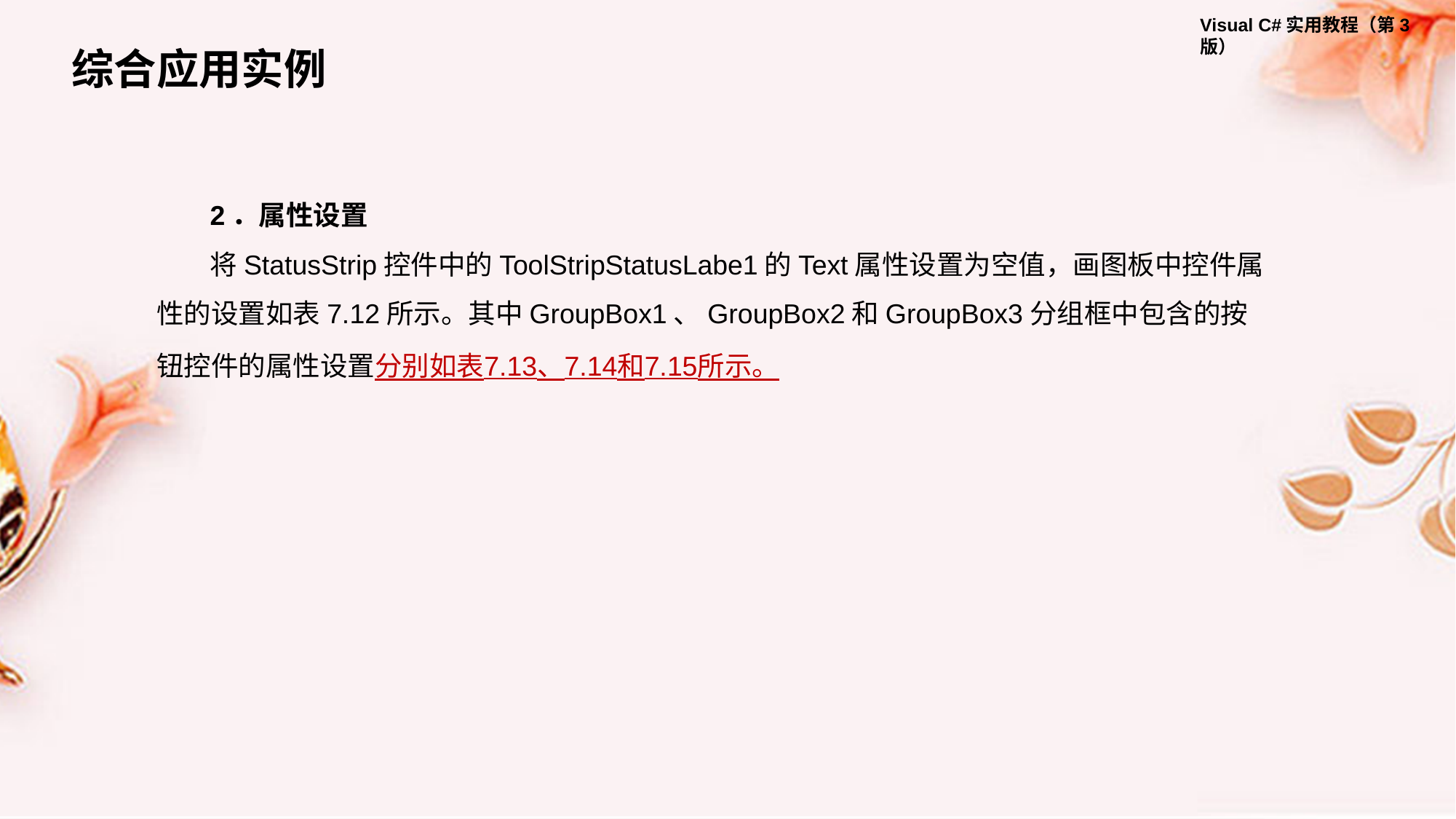

综合应用实例
2．属性设置
将StatusStrip控件中的ToolStripStatusLabe1的Text属性设置为空值，画图板中控件属性的设置如表7.12所示。其中GroupBox1、GroupBox2和GroupBox3分组框中包含的按钮控件的属性设置分别如表7.13、7.14和7.15所示。